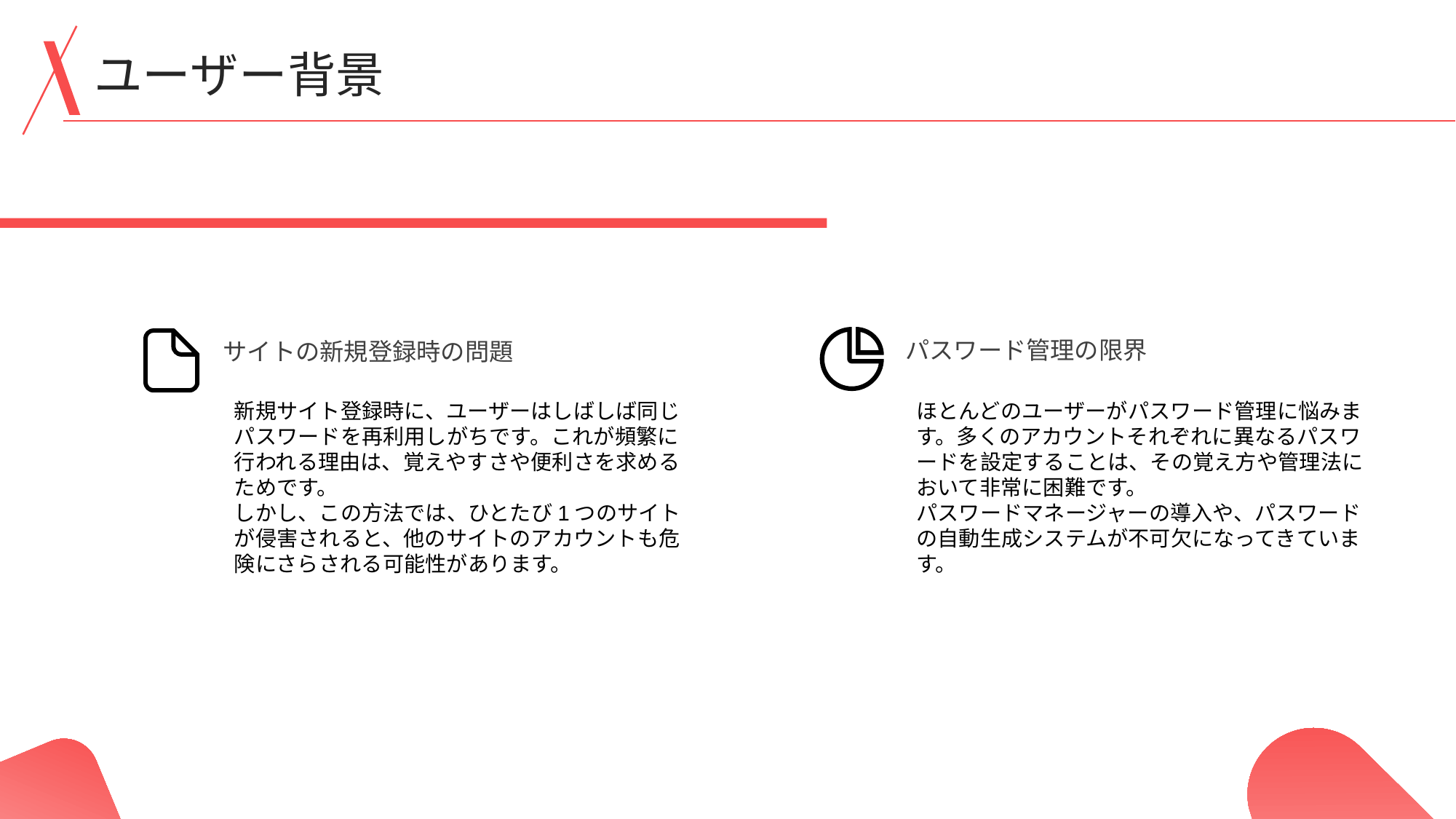

ユーザー背景

パスワード管理の限界
サイトの新規登録時の問題
新規サイト登録時に、ユーザーはしばしば同じパスワードを再利用しがちです。これが頻繁に行われる理由は、覚えやすさや便利さを求めるためです。
しかし、この方法では、ひとたび1つのサイトが侵害されると、他のサイトのアカウントも危険にさらされる可能性があります。
ほとんどのユーザーがパスワード管理に悩みます。多くのアカウントそれぞれに異なるパスワードを設定することは、その覚え方や管理法において非常に困難です。
パスワードマネージャーの導入や、パスワードの自動生成システムが不可欠になってきています。